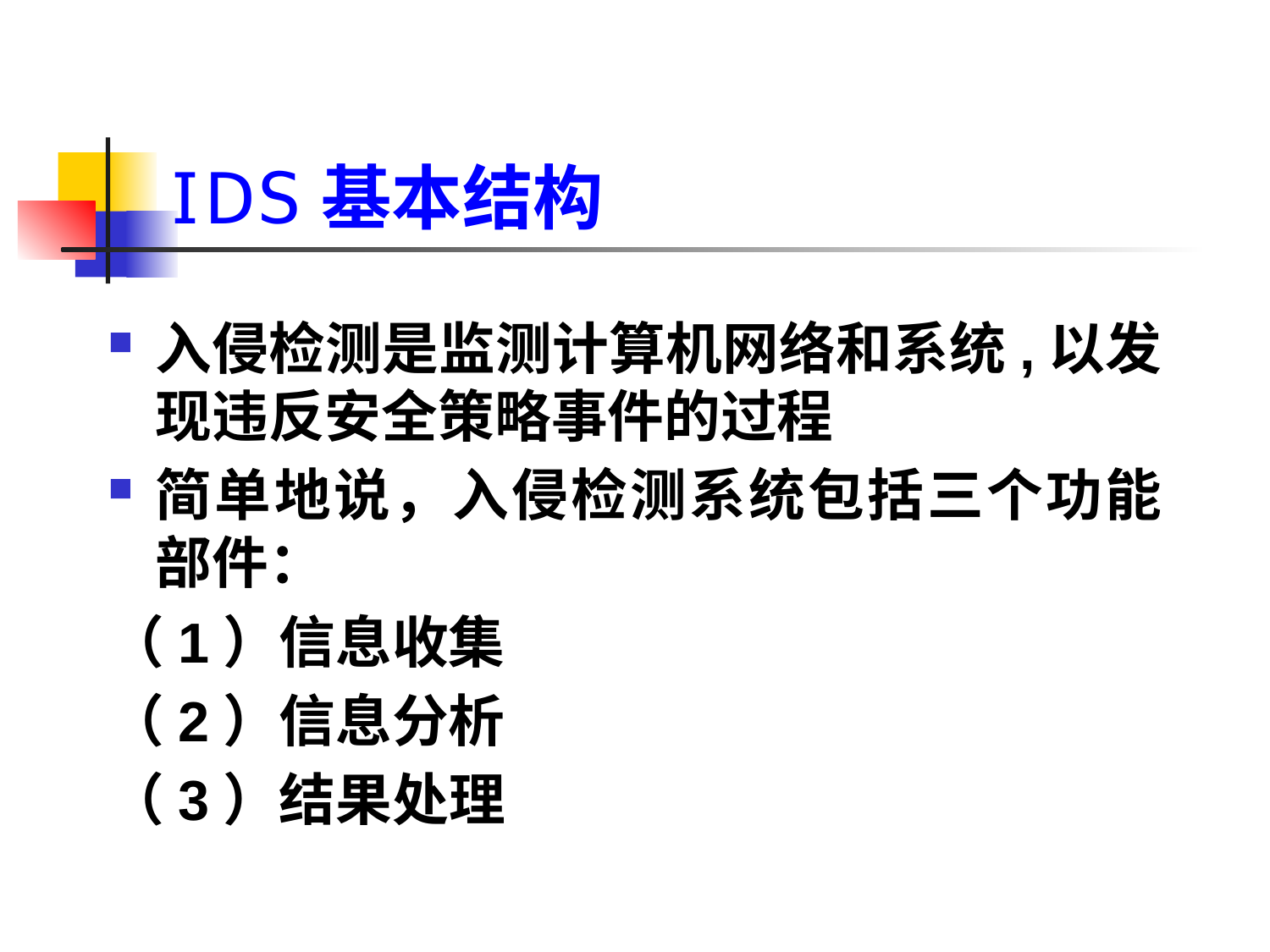

# IDS基本结构
入侵检测是监测计算机网络和系统,以发现违反安全策略事件的过程
简单地说，入侵检测系统包括三个功能部件：
（1）信息收集
（2）信息分析
（3）结果处理